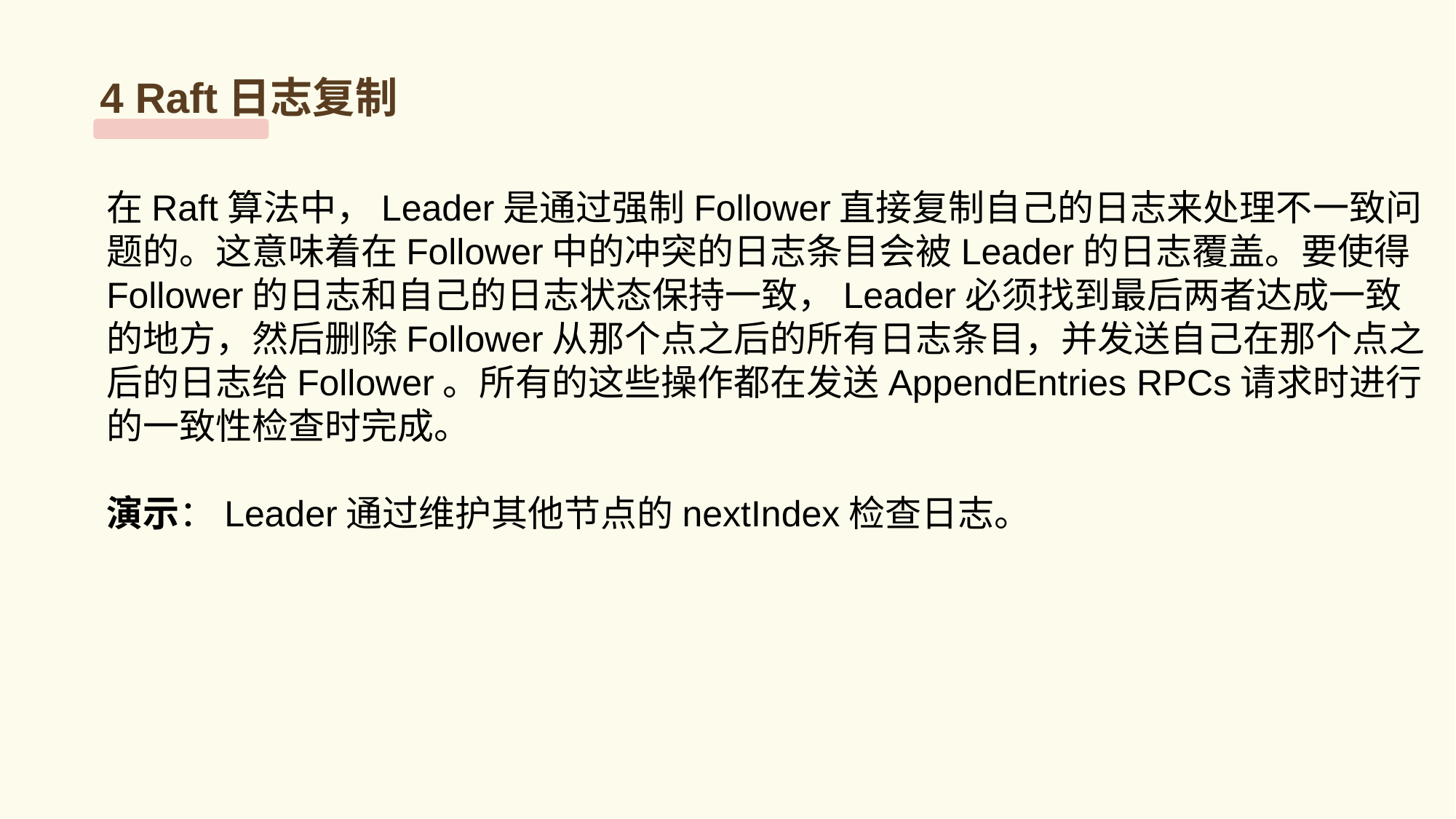

4 Raft日志复制

在Raft算法中，Leader是通过强制Follower直接复制自己的日志来处理不一致问题的。这意味着在Follower中的冲突的日志条目会被Leader的日志覆盖。要使得Follower的日志和自己的日志状态保持一致，Leader必须找到最后两者达成一致的地方，然后删除Follower从那个点之后的所有日志条目，并发送自己在那个点之后的日志给Follower。所有的这些操作都在发送AppendEntries RPCs请求时进行的一致性检查时完成。

演示：Leader通过维护其他节点的nextIndex检查日志。